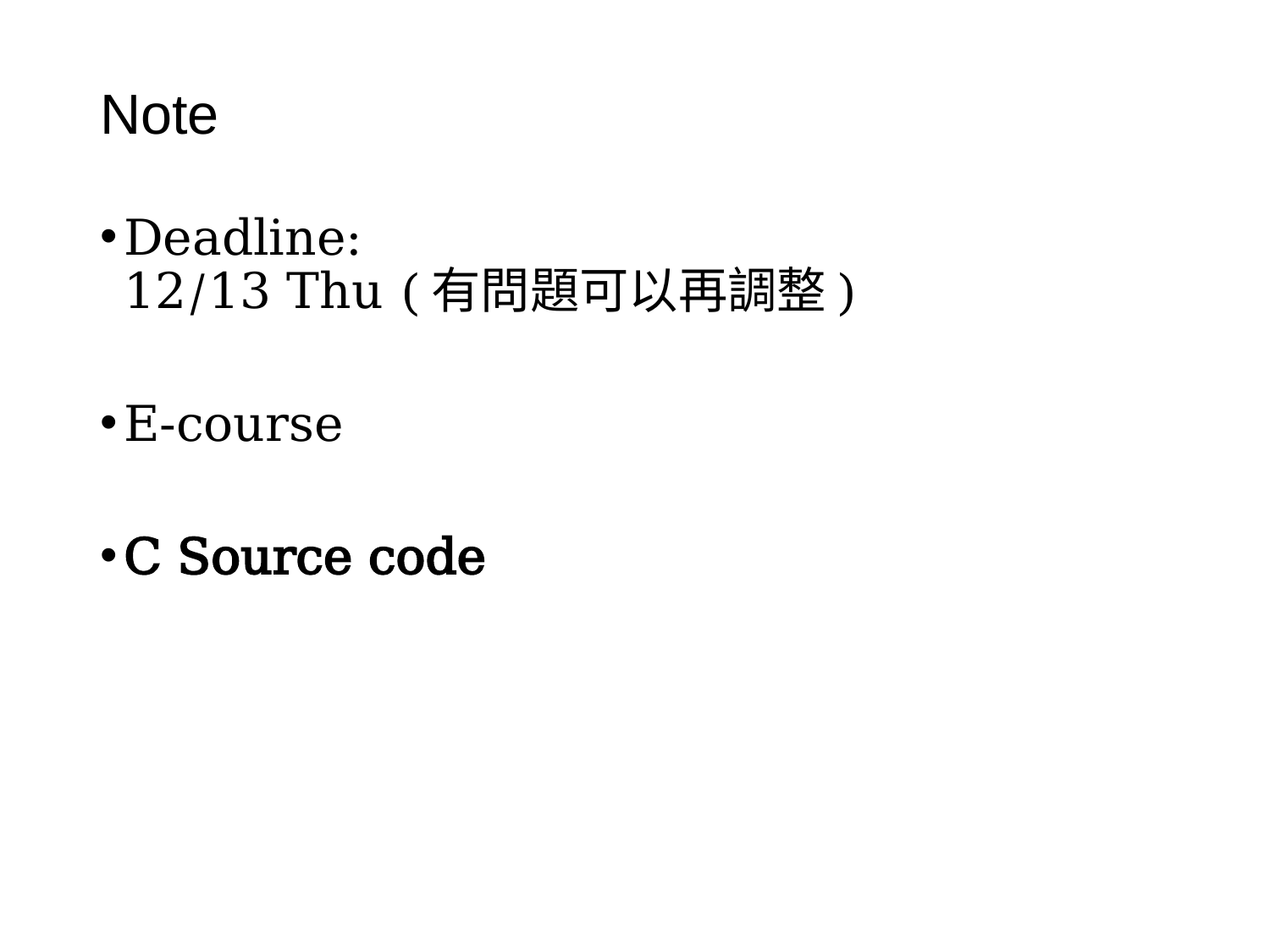

# Note
Deadline:
12/13 Thu (有問題可以再調整)

E-course

C Source code